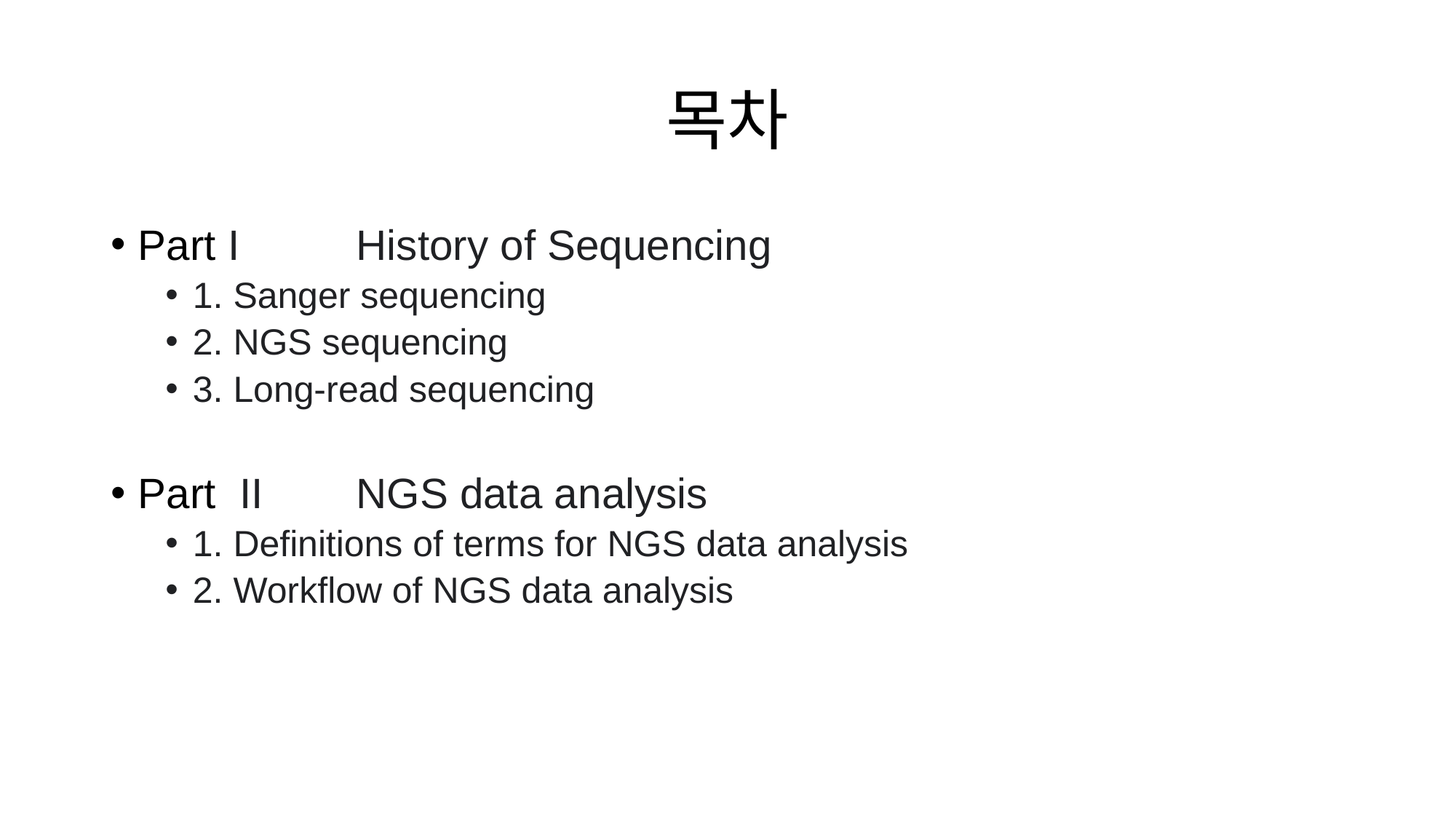

# 목차
Part I 	History of Sequencing
1. Sanger sequencing
2. NGS sequencing
3. Long-read sequencing

Part  II 	NGS data analysis
1. Definitions of terms for NGS data analysis
2. Workflow of NGS data analysis